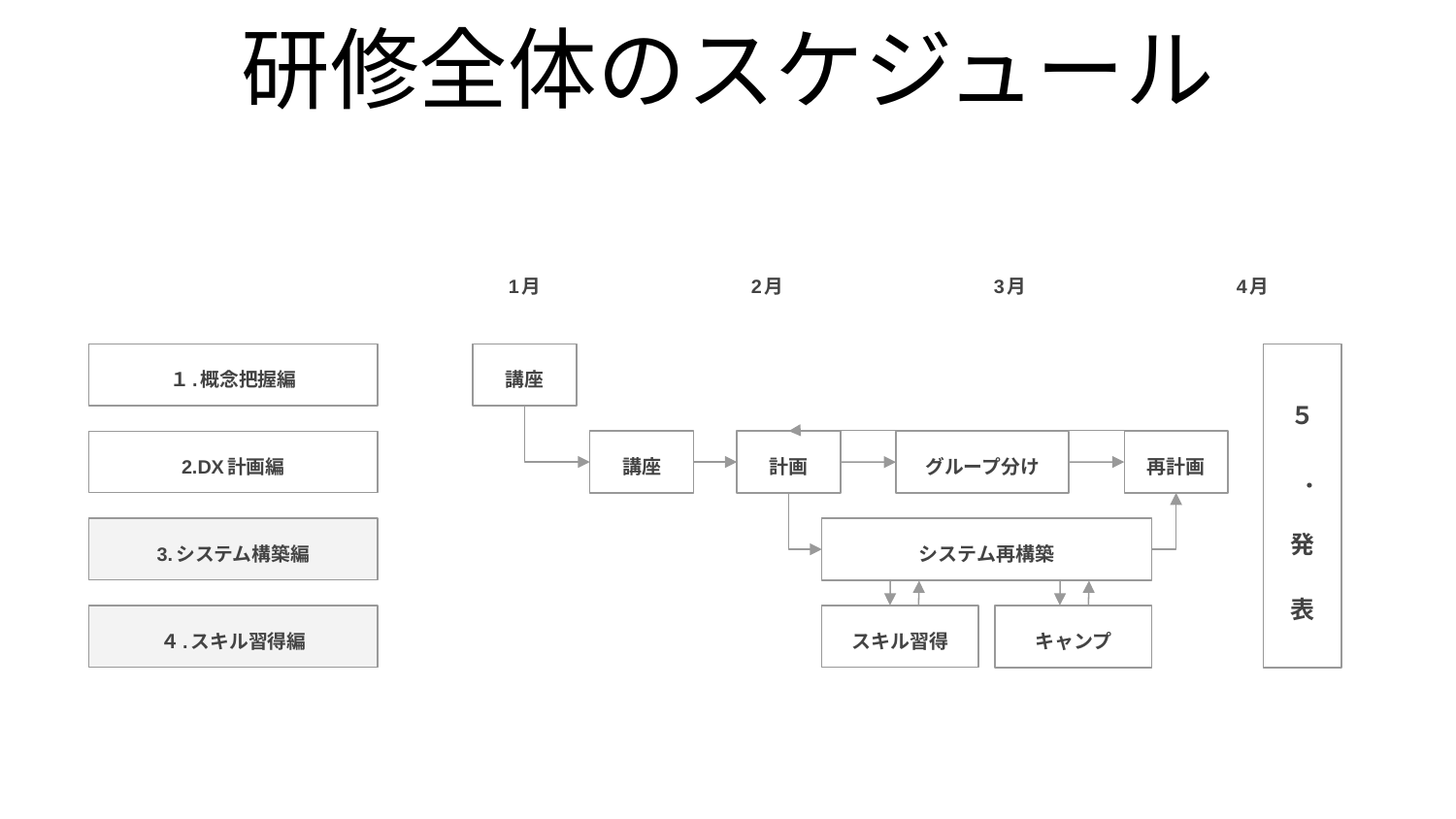

# 研修全体のスケジュール
1月
2月
3月
4月
１.概念把握編
講座
５
．
発
表
講座
計画
再計画
2.DX計画編
グループ分け
システム再構築
3.システム構築編
スキル習得
４.スキル習得編
キャンプ